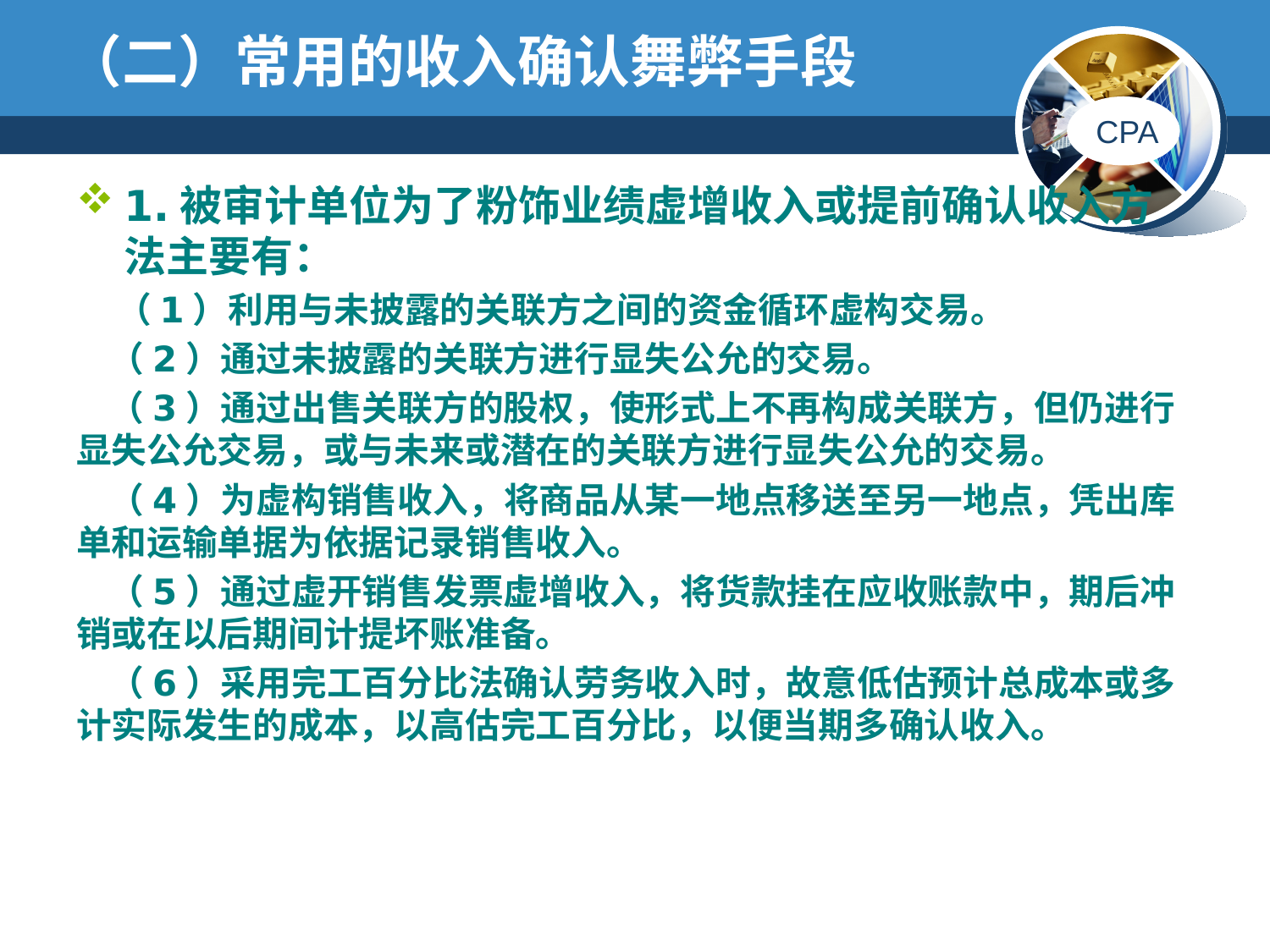

# （二）常用的收入确认舞弊手段
1.被审计单位为了粉饰业绩虚增收入或提前确认收入方法主要有：
    （1）利用与未披露的关联方之间的资金循环虚构交易。
   （2）通过未披露的关联方进行显失公允的交易。
   （3）通过出售关联方的股权，使形式上不再构成关联方，但仍进行显失公允交易，或与未来或潜在的关联方进行显失公允的交易。
   （4）为虚构销售收入，将商品从某一地点移送至另一地点，凭出库单和运输单据为依据记录销售收入。
   （5）通过虚开销售发票虚增收入，将货款挂在应收账款中，期后冲销或在以后期间计提坏账准备。
   （6）采用完工百分比法确认劳务收入时，故意低估预计总成本或多计实际发生的成本，以高估完工百分比，以便当期多确认收入。